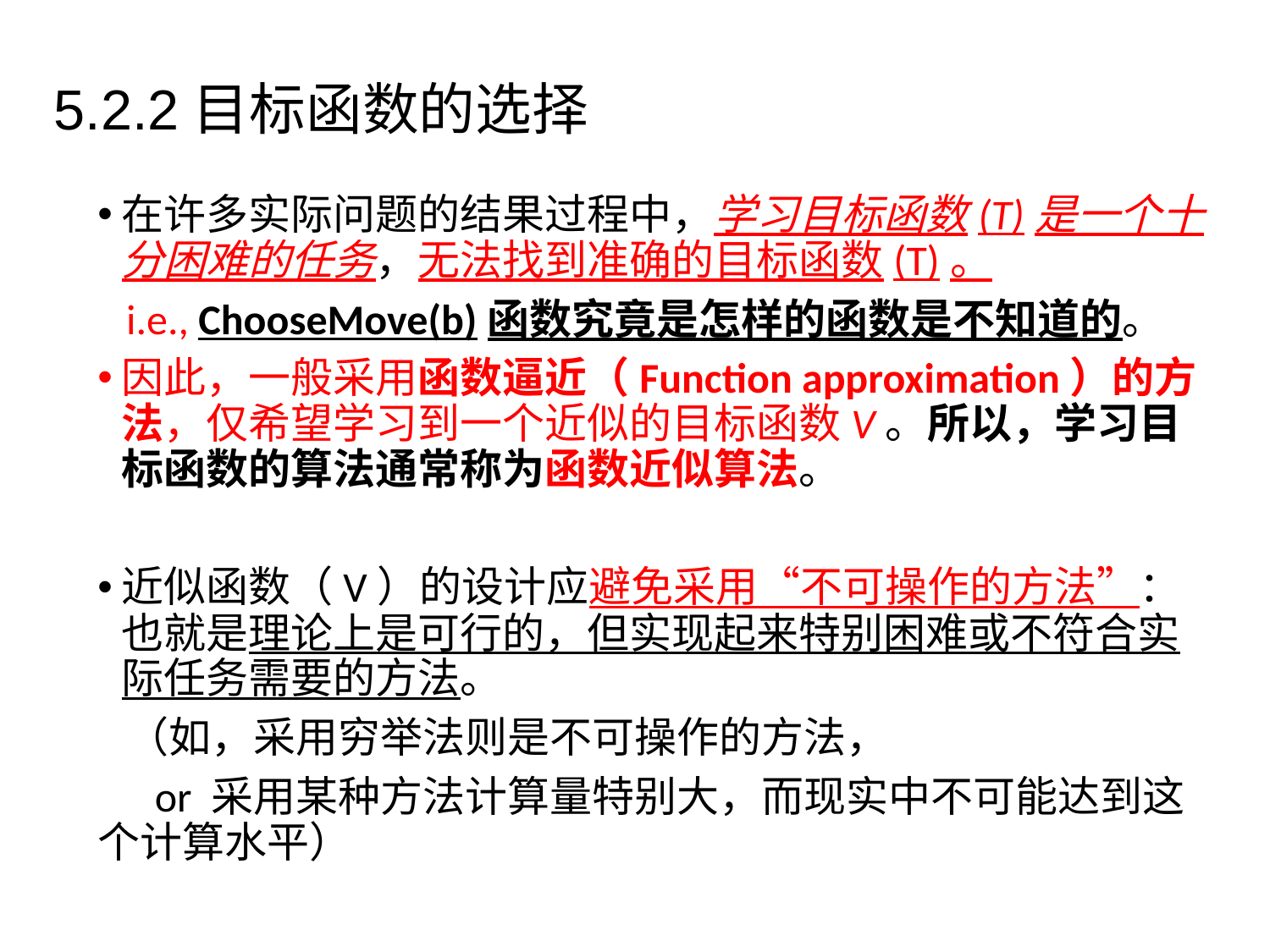

4.2机器学习活动
# 5.2.2目标函数的选择
在许多实际问题的结果过程中，学习目标函数(T)是一个十分困难的任务，无法找到准确的目标函数(T)。
   i.e., ChooseMove(b)函数究竟是怎样的函数是不知道的。
因此，一般采用函数逼近（Function approximation）的方法，仅希望学习到一个近似的目标函数V。所以，学习目标函数的算法通常称为函数近似算法。

近似函数（V）的设计应避免采用“不可操作的方法”：也就是理论上是可行的，但实现起来特别困难或不符合实际任务需要的方法。
  （如，采用穷举法则是不可操作的方法，
      or 采用某种方法计算量特别大，而现实中不可能达到这个计算水平）